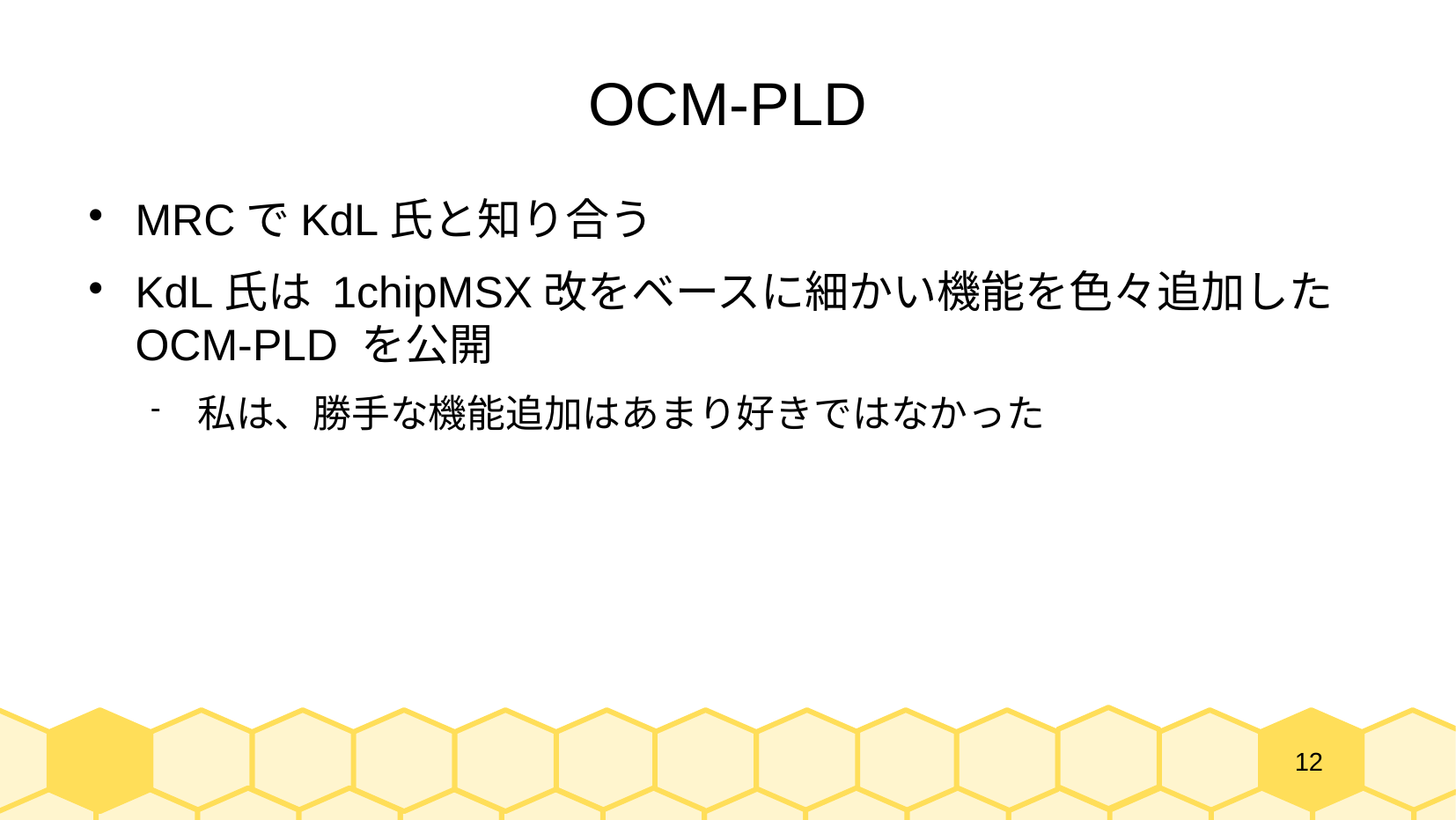

# OCM-PLD
MRCでKdL氏と知り合う
KdL氏は 1chipMSX改をベースに細かい機能を色々追加した OCM-PLD を公開
私は、勝手な機能追加はあまり好きではなかった

12